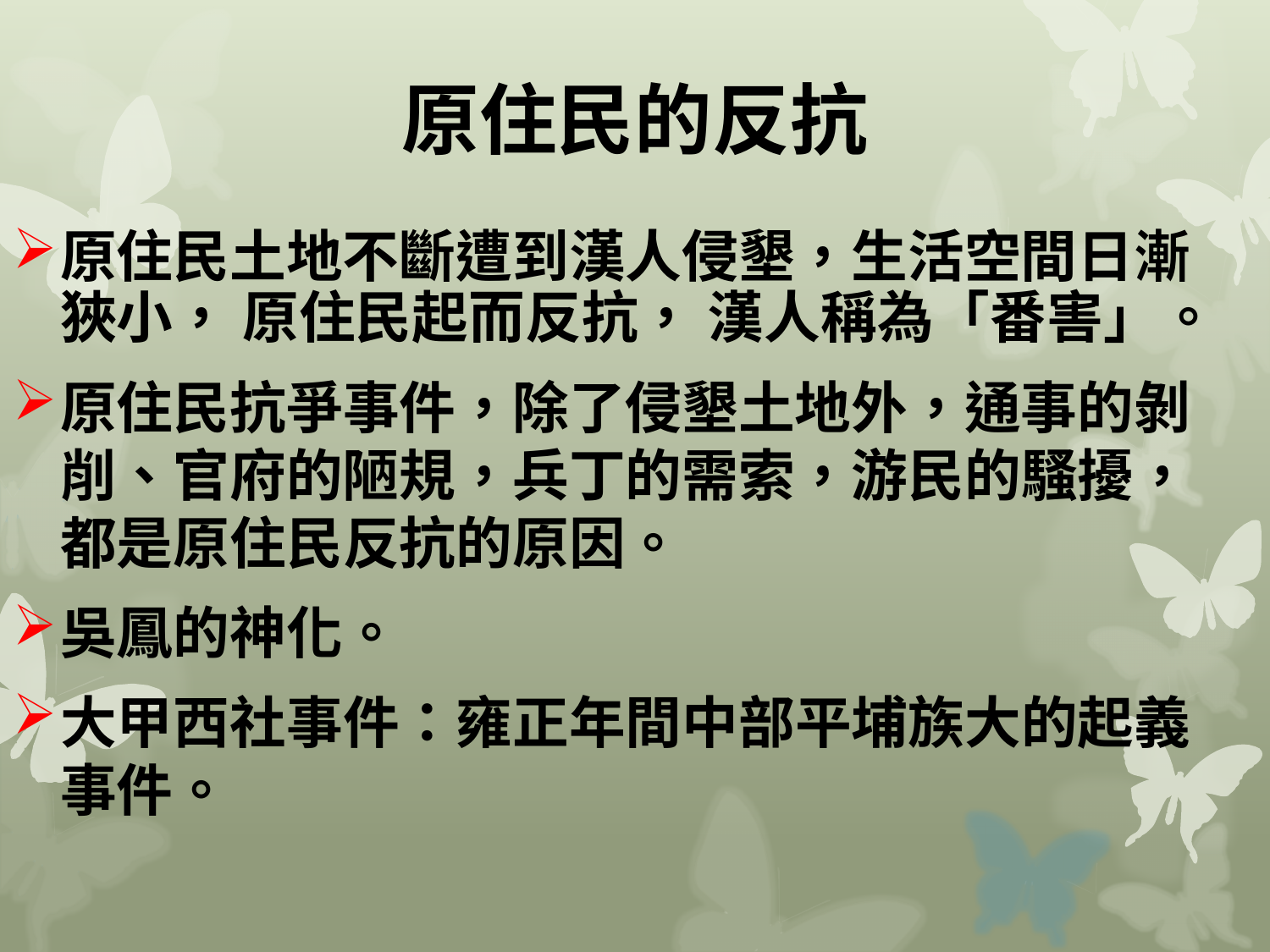

# 原住民的反抗
原住民土地不斷遭到漢人侵墾，生活空間日漸狹小， 原住民起而反抗， 漢人稱為「番害」。
原住民抗爭事件，除了侵墾土地外，通事的剝削、官府的陋規，兵丁的需索，游民的騷擾，都是原住民反抗的原因。
吳鳳的神化。
大甲西社事件：雍正年間中部平埔族大的起義事件。